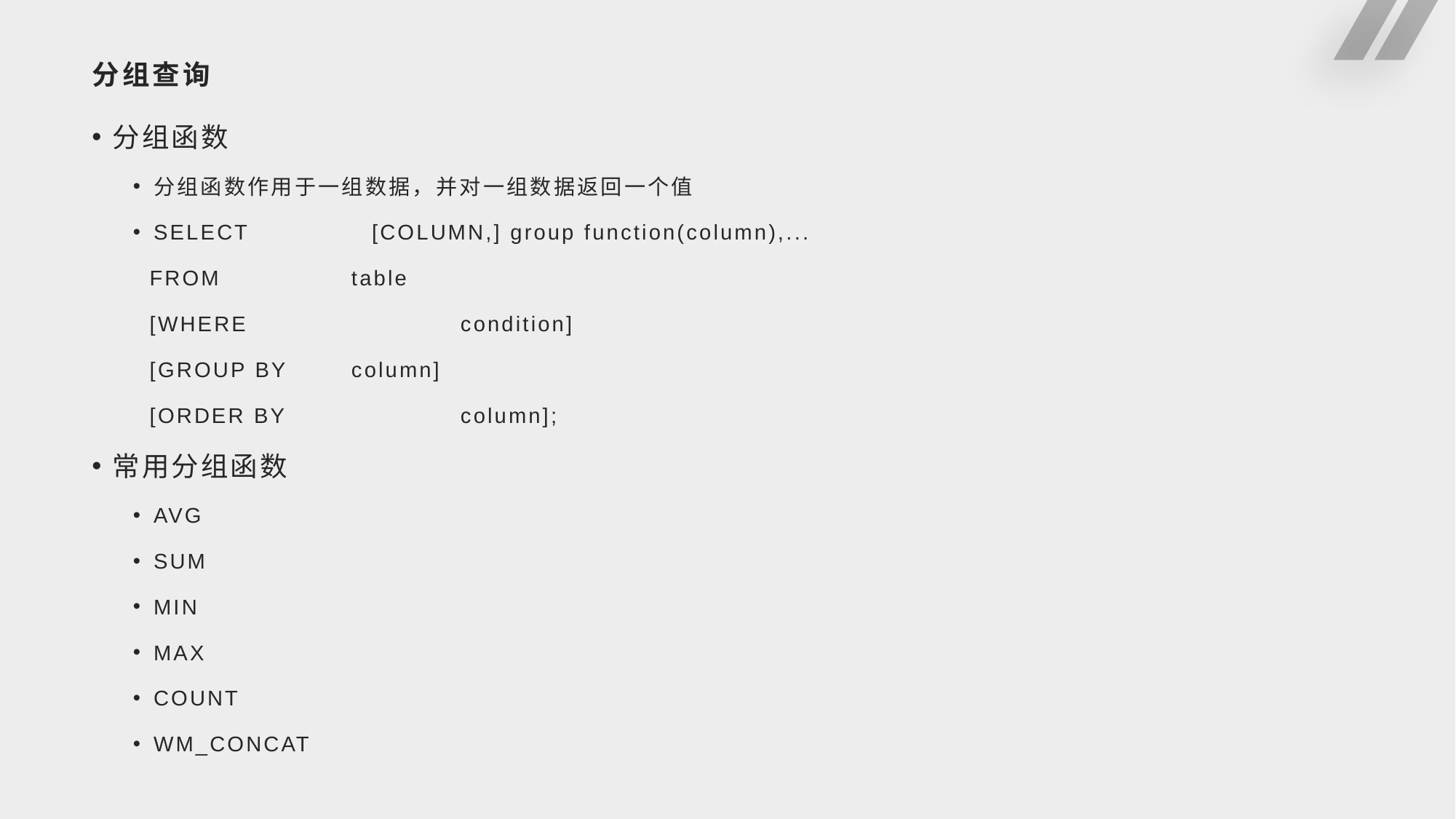

# 分组查询
分组函数
分组函数作用于一组数据，并对一组数据返回一个值
SELECT		[COLUMN,] group function(column),...
  FROM		table
  [WHERE		condition]
  [GROUP BY	column]
  [ORDER BY		column];
常用分组函数
AVG
SUM
MIN
MAX
COUNT
WM_CONCAT